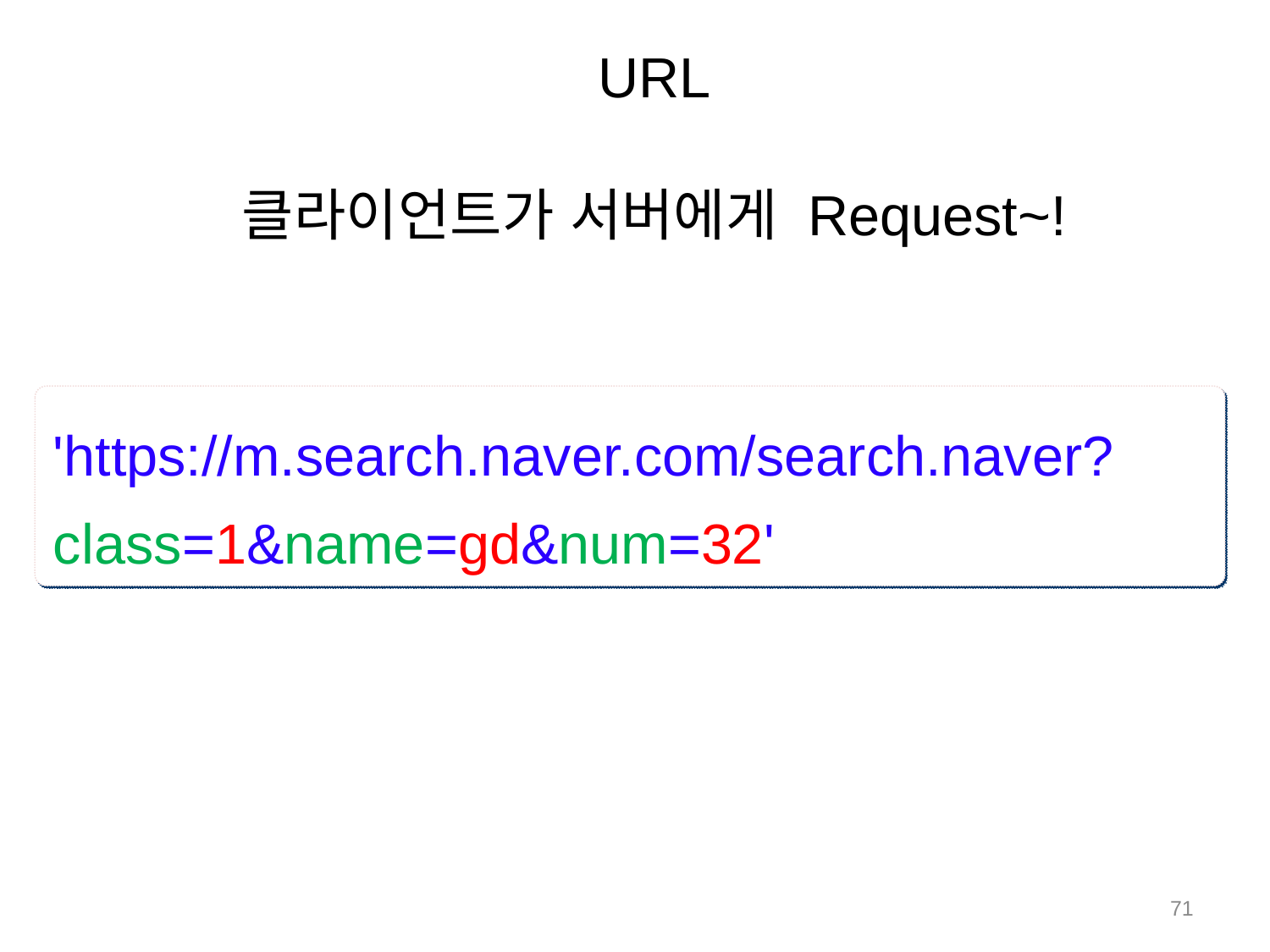

URL
클라이언트가 서버에게 Request~!
'https://m.search.naver.com/search.naver? class=1&name=gd&num=32'
71